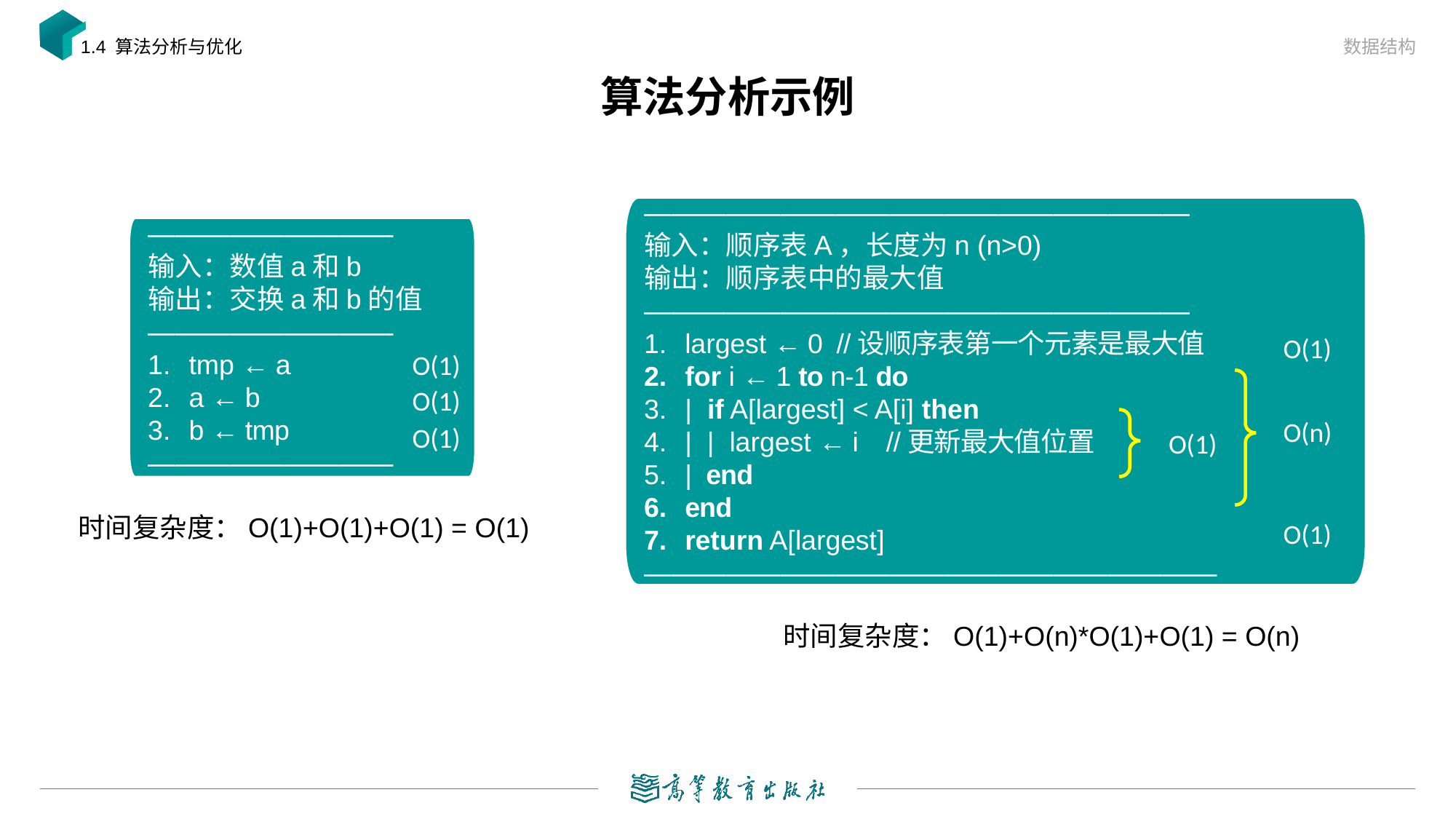

数据结构
1.4 算法分析与优化
# 算法分析示例
————————————————————
输入：顺序表A，长度为n (n>0)
输出：顺序表中的最大值
————————————————————
largest ← 0  //设顺序表第一个元素是最大值
for i ← 1 to n-1 do
|  if A[largest] < A[i] then
|  |  largest ← i    //更新最大值位置
|  end
end
return A[largest]
—————————————————————
—————————
输入：数值a和b
输出：交换a和b的值
—————————
tmp ← a
a ← b
b ← tmp
—————————
O(1)
O(1)

O(1)

O(n)
O(1)
O(1)
时间复杂度：O(1)+O(1)+O(1) = O(1)
O(1)
时间复杂度：O(1)+O(n)*O(1)+O(1) = O(n)